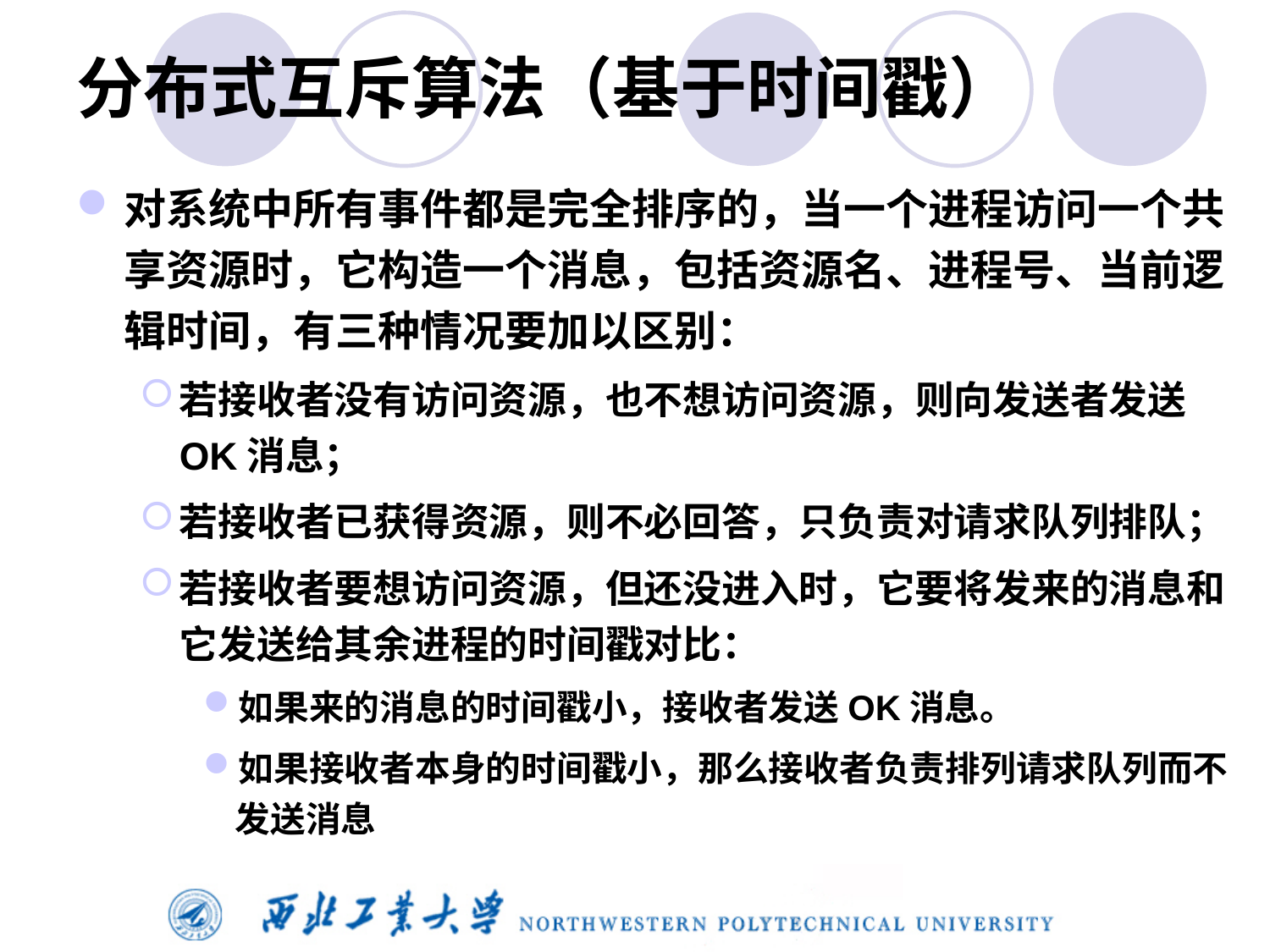

# 分布式互斥算法（基于时间戳）
对系统中所有事件都是完全排序的，当一个进程访问一个共享资源时，它构造一个消息，包括资源名、进程号、当前逻辑时间，有三种情况要加以区别：
若接收者没有访问资源，也不想访问资源，则向发送者发送OK消息；
若接收者已获得资源，则不必回答，只负责对请求队列排队；
若接收者要想访问资源，但还没进入时，它要将发来的消息和它发送给其余进程的时间戳对比：
如果来的消息的时间戳小，接收者发送OK消息。
如果接收者本身的时间戳小，那么接收者负责排列请求队列而不发送消息